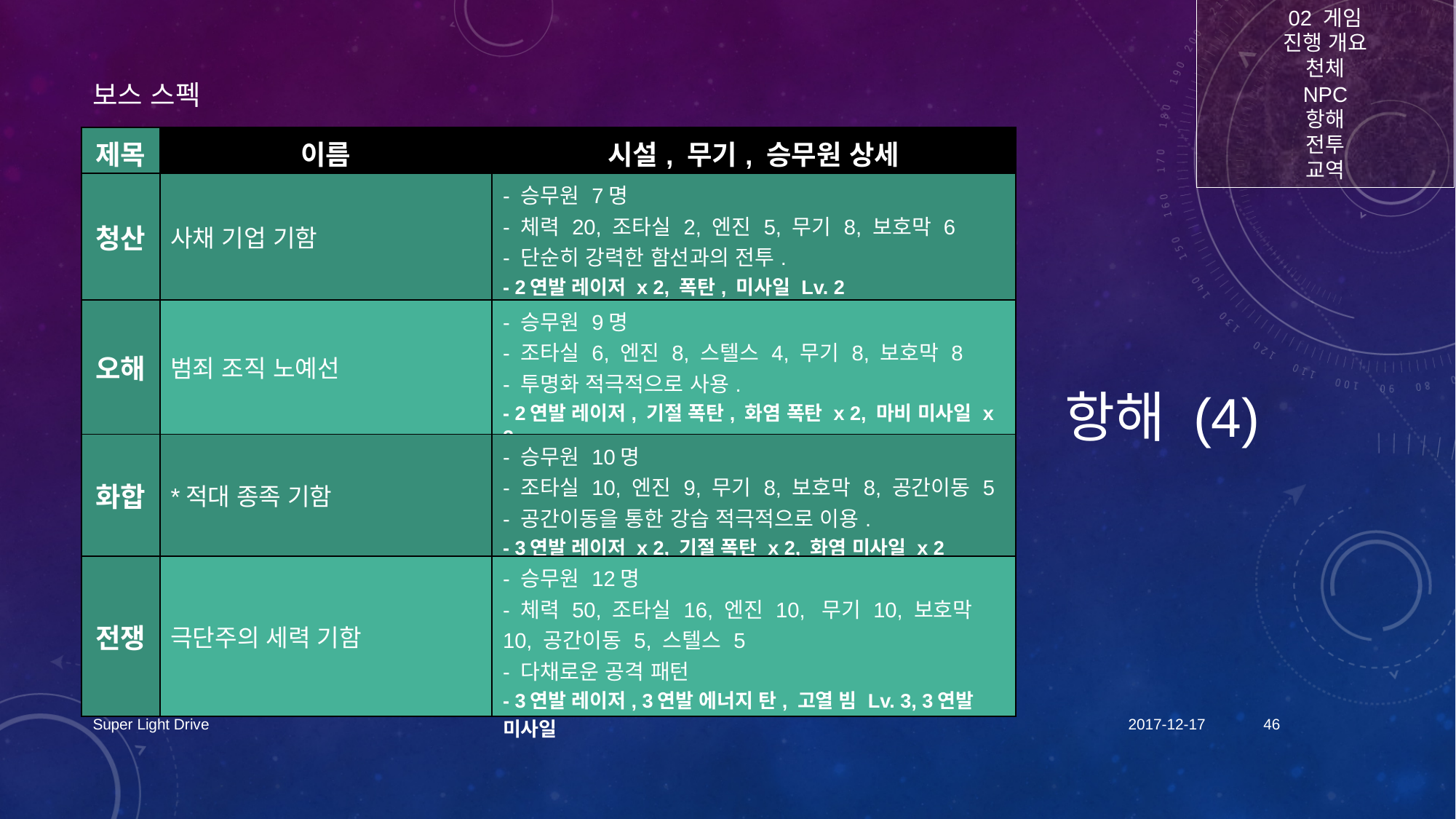

02 게임
진행 개요
천체
NPC
항해
전투
교역
# 항해 (4)
보스 스펙
| 제목 | 이름 | 시설, 무기, 승무원 상세 |
| --- | --- | --- |
| 청산 | 사채 기업 기함 | - 승무원 7명 - 체력 20, 조타실 2, 엔진 5, 무기 8, 보호막 6 - 단순히 강력한 함선과의 전투. - 2연발 레이저 x 2, 폭탄, 미사일 Lv. 2 |
| 오해 | 범죄 조직 노예선 | - 승무원 9명 - 조타실 6, 엔진 8, 스텔스 4, 무기 8, 보호막 8 - 투명화 적극적으로 사용. - 2연발 레이저, 기절 폭탄, 화염 폭탄 x 2, 마비 미사일 x 2 |
| 화합 | \*적대 종족 기함 | - 승무원 10명 - 조타실 10, 엔진 9, 무기 8, 보호막 8, 공간이동 5 - 공간이동을 통한 강습 적극적으로 이용. - 3연발 레이저 x 2, 기절 폭탄 x 2, 화염 미사일 x 2 |
| 전쟁 | 극단주의 세력 기함 | - 승무원 12명 - 체력 50, 조타실 16, 엔진 10, 무기 10, 보호막 10, 공간이동 5, 스텔스 5 - 다채로운 공격 패턴 - 3연발 레이저, 3연발 에너지 탄, 고열 빔 Lv. 3, 3연발 미사일 |
Super Light Drive
2017-12-17
46